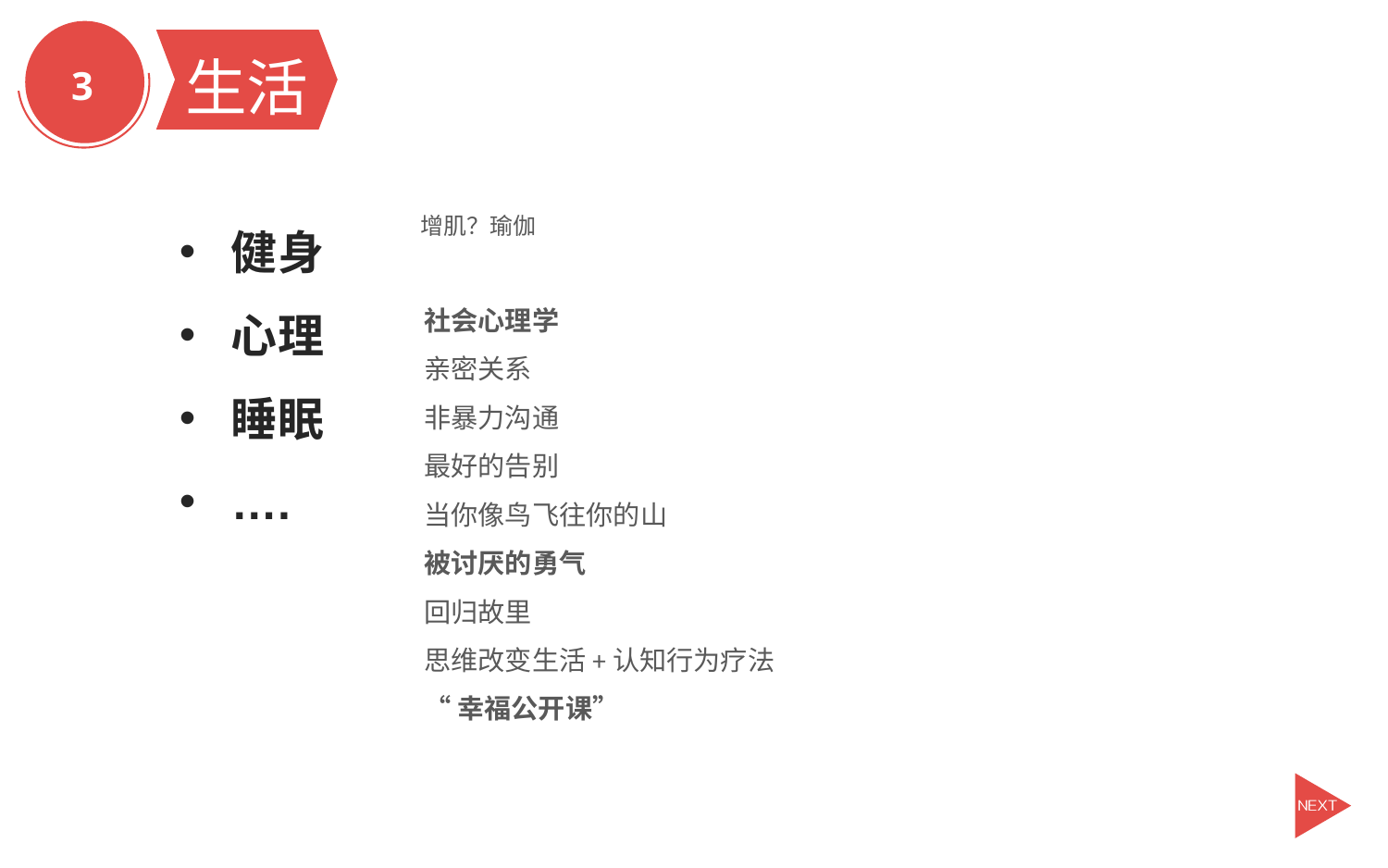

生活

3
健身
心理
睡眠
….
增肌？瑜伽
社会心理学
亲密关系
非暴力沟通
最好的告别
当你像鸟飞往你的山
被讨厌的勇气
回归故里
思维改变生活+认知行为疗法
“幸福公开课”